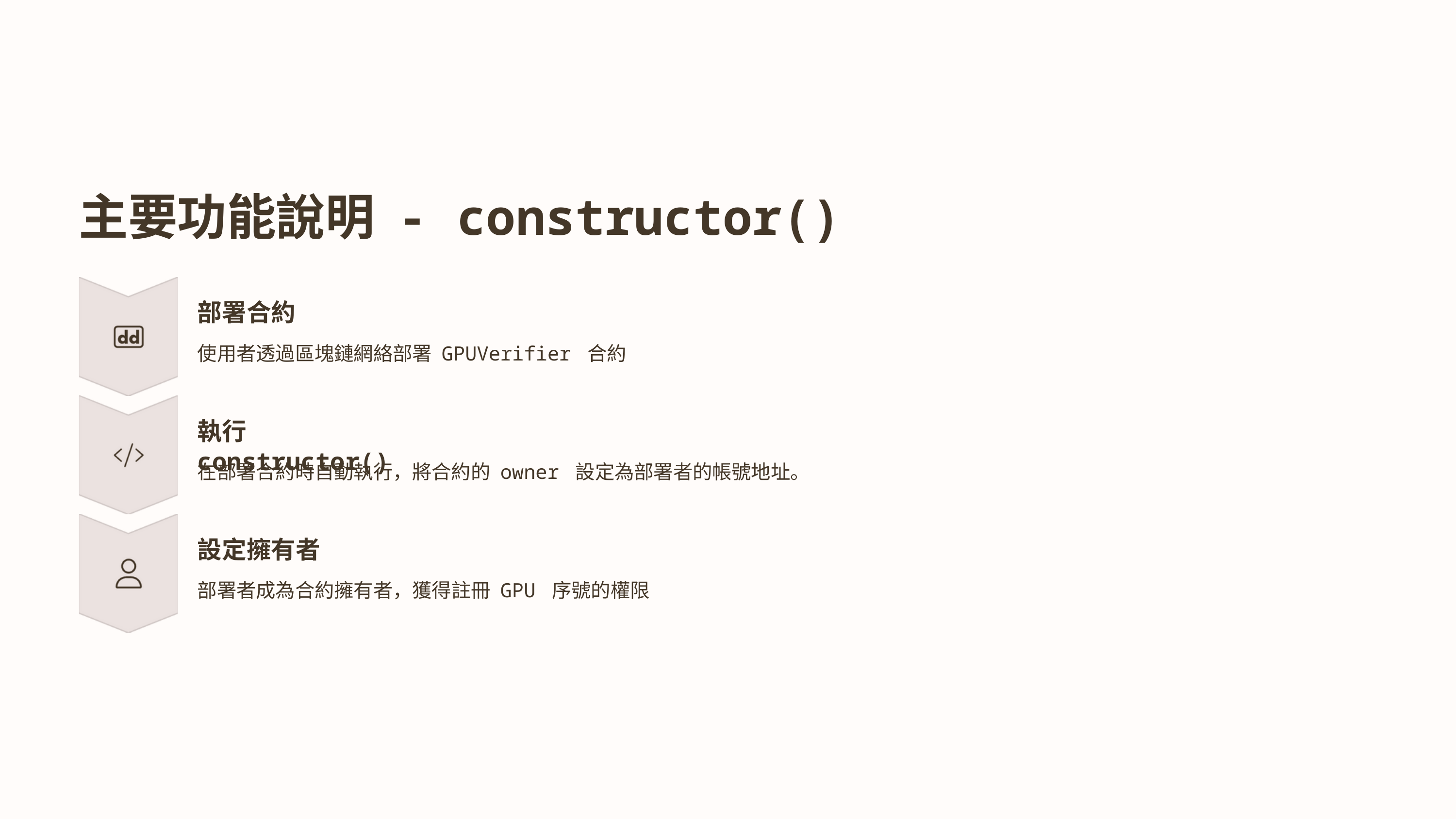

主要功能說明 - constructor()

部署合約
使用者透過區塊鏈網絡部署 GPUVerifier 合約

執行 constructor()
在部署合約時自動執行，將合約的 owner 設定為部署者的帳號地址。

設定擁有者
部署者成為合約擁有者，獲得註冊 GPU 序號的權限